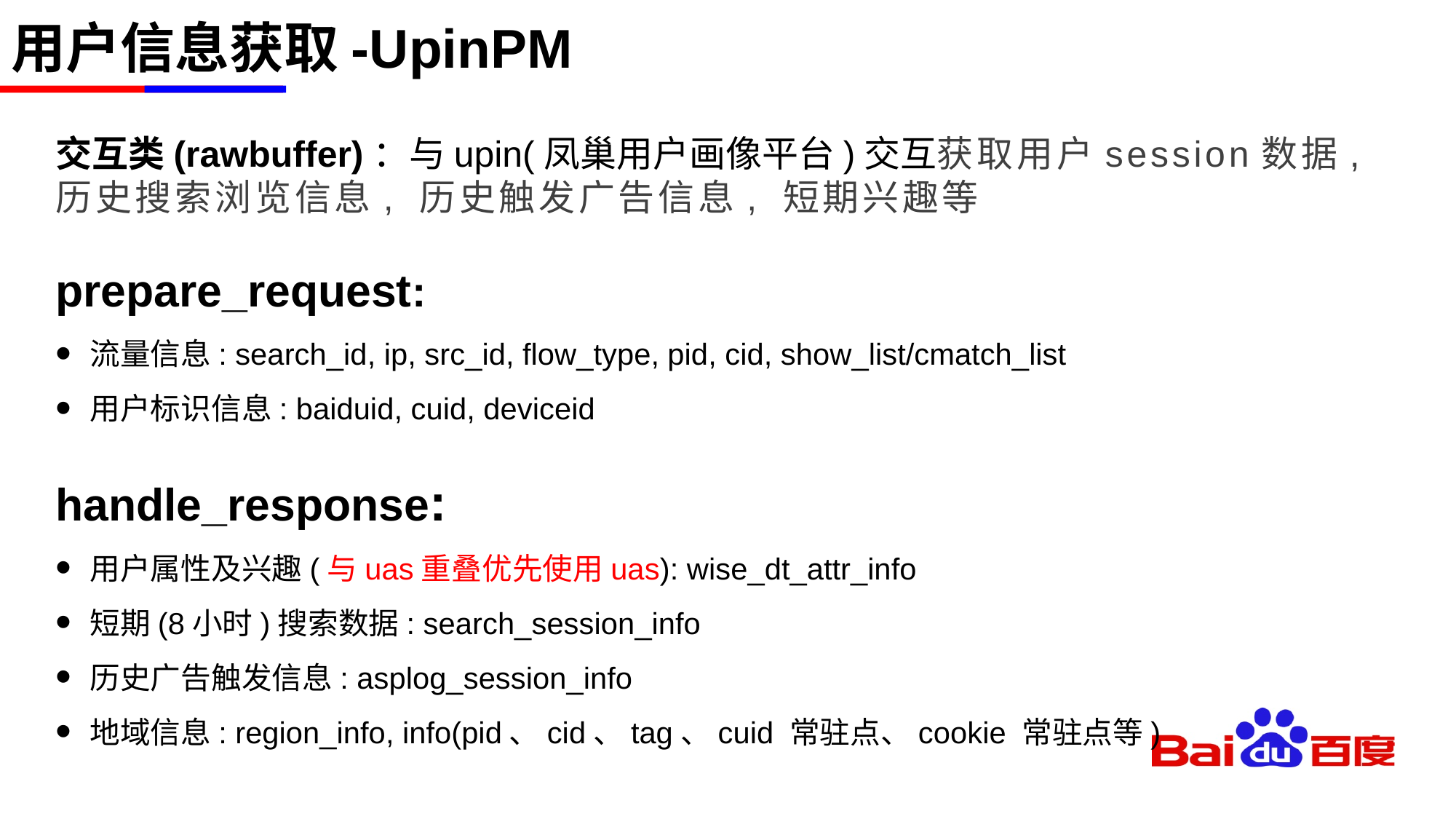

# 用户信息获取-UpinPM
交互类(rawbuffer)：与upin(凤巢用户画像平台)交互获取用户session数据, 历史搜索浏览信息, 历史触发广告信息, 短期兴趣等

prepare_request:
流量信息: search_id, ip, src_id, flow_type, pid, cid, show_list/cmatch_list
用户标识信息: baiduid, cuid, deviceid

handle_response:
用户属性及兴趣(与uas重叠优先使用uas): wise_dt_attr_info
短期(8小时)搜索数据: search_session_info
历史广告触发信息: asplog_session_info
地域信息: region_info, info(pid、cid、tag、cuid 常驻点、cookie 常驻点等)